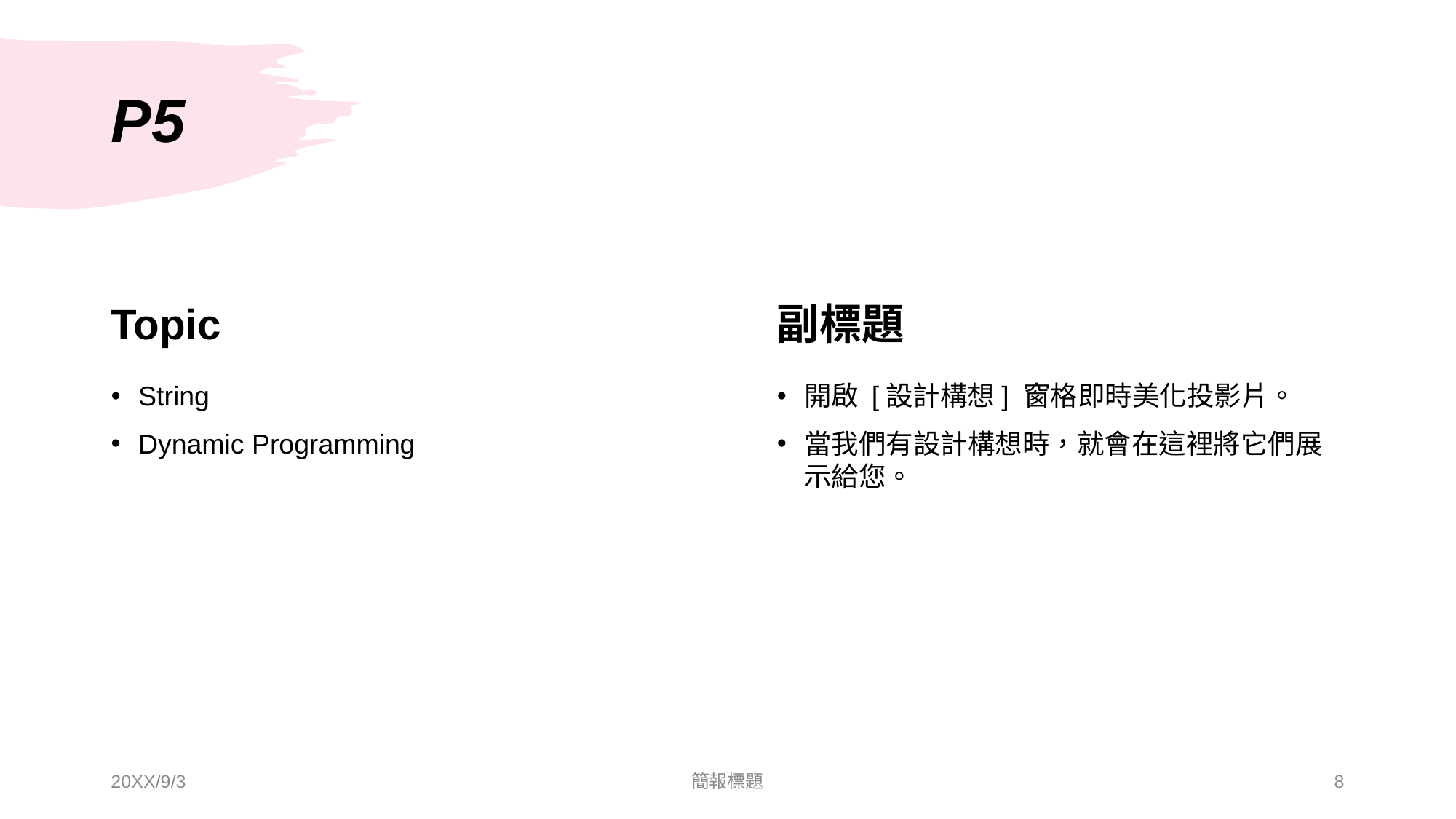

# P5
Topic
副標題
String
Dynamic Programming
開啟 [設計構想] 窗格即時美化投影片。
當我們有設計構想時，就會在這裡將它們展示給您。
20XX/9/3
簡報標題
8